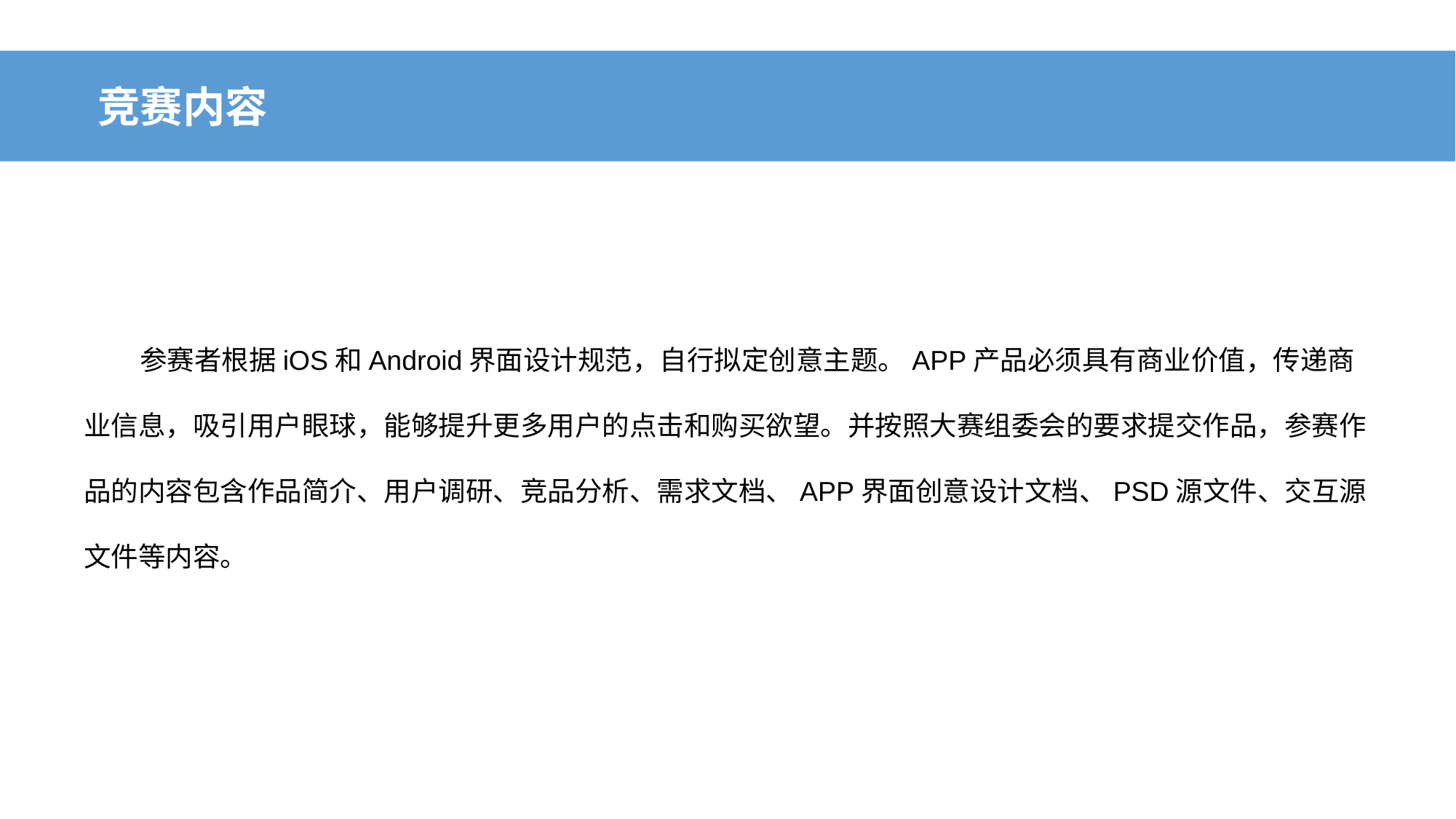

竞赛内容
        参赛者根据iOS和Android界面设计规范，自行拟定创意主题。APP产品必须具有商业价值，传递商业信息，吸引用户眼球，能够提升更多用户的点击和购买欲望。并按照大赛组委会的要求提交作品，参赛作品的内容包含作品简介、用户调研、竞品分析、需求文档、APP界面创意设计文档、PSD源文件、交互源文件等内容。